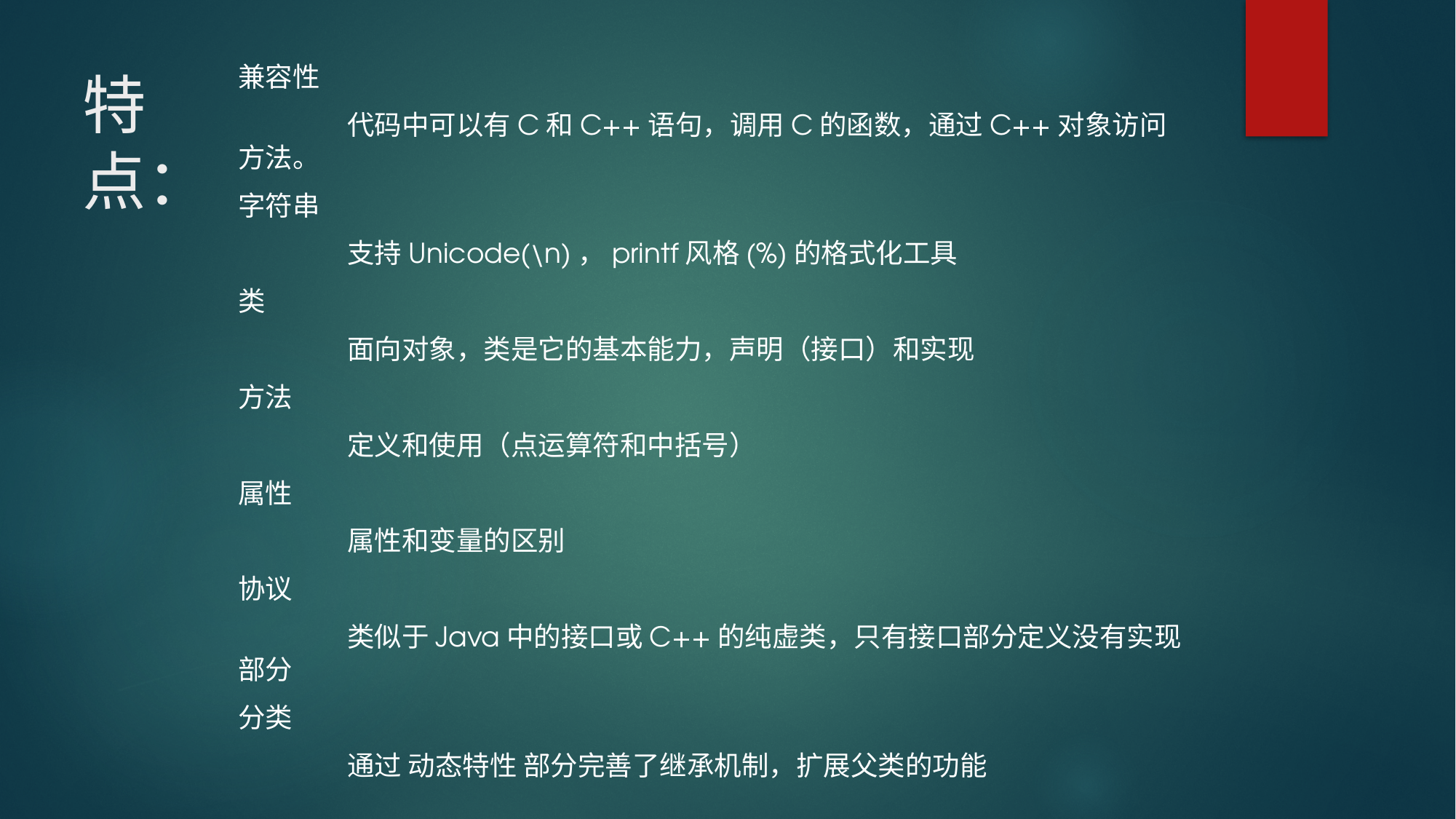

# 特点：
兼容性
	代码中可以有C和C++语句，调用C的函数，通过C++对象访问方法。
字符串
	支持Unicode(\n)，printf风格(%)的格式化工具
类
	面向对象，类是它的基本能力，声明（接口）和实现
方法
	定义和使用（点运算符和中括号）
属性
	属性和变量的区别
协议
	类似于Java中的接口或C++的纯虚类，只有接口部分定义没有实现部分
分类
	通过 动态特性 部分完善了继承机制，扩展父类的功能